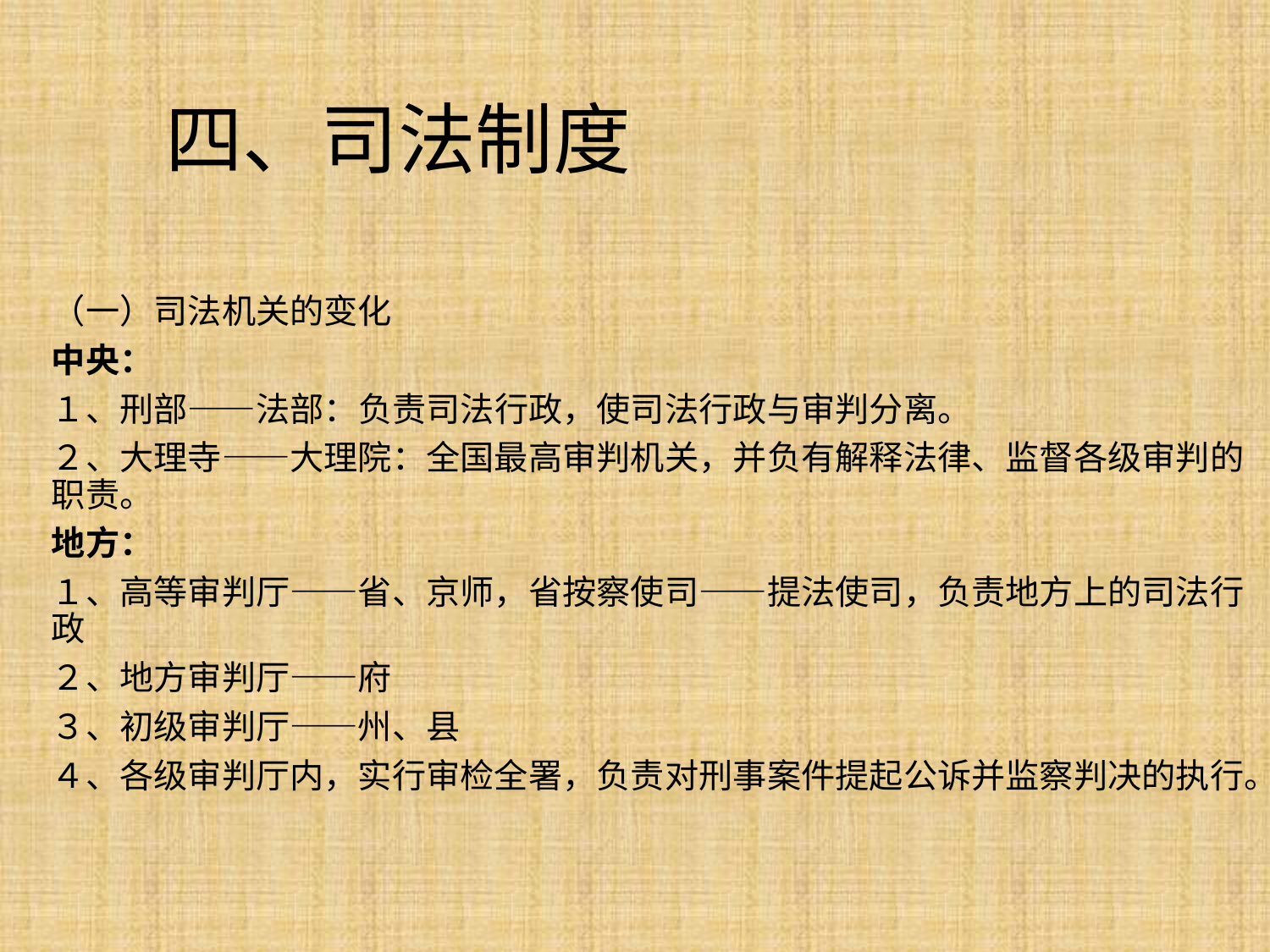

# 四、司法制度
（一）司法机关的变化
中央：
１、刑部——法部：负责司法行政，使司法行政与审判分离。
２、大理寺——大理院：全国最高审判机关，并负有解释法律、监督各级审判的 职责。
地方：
１、高等审判厅——省、京师，省按察使司——提法使司，负责地方上的司法行政
２、地方审判厅——府
３、初级审判厅——州、县
４、各级审判厅内，实行审检全署，负责对刑事案件提起公诉并监察判决的执行。